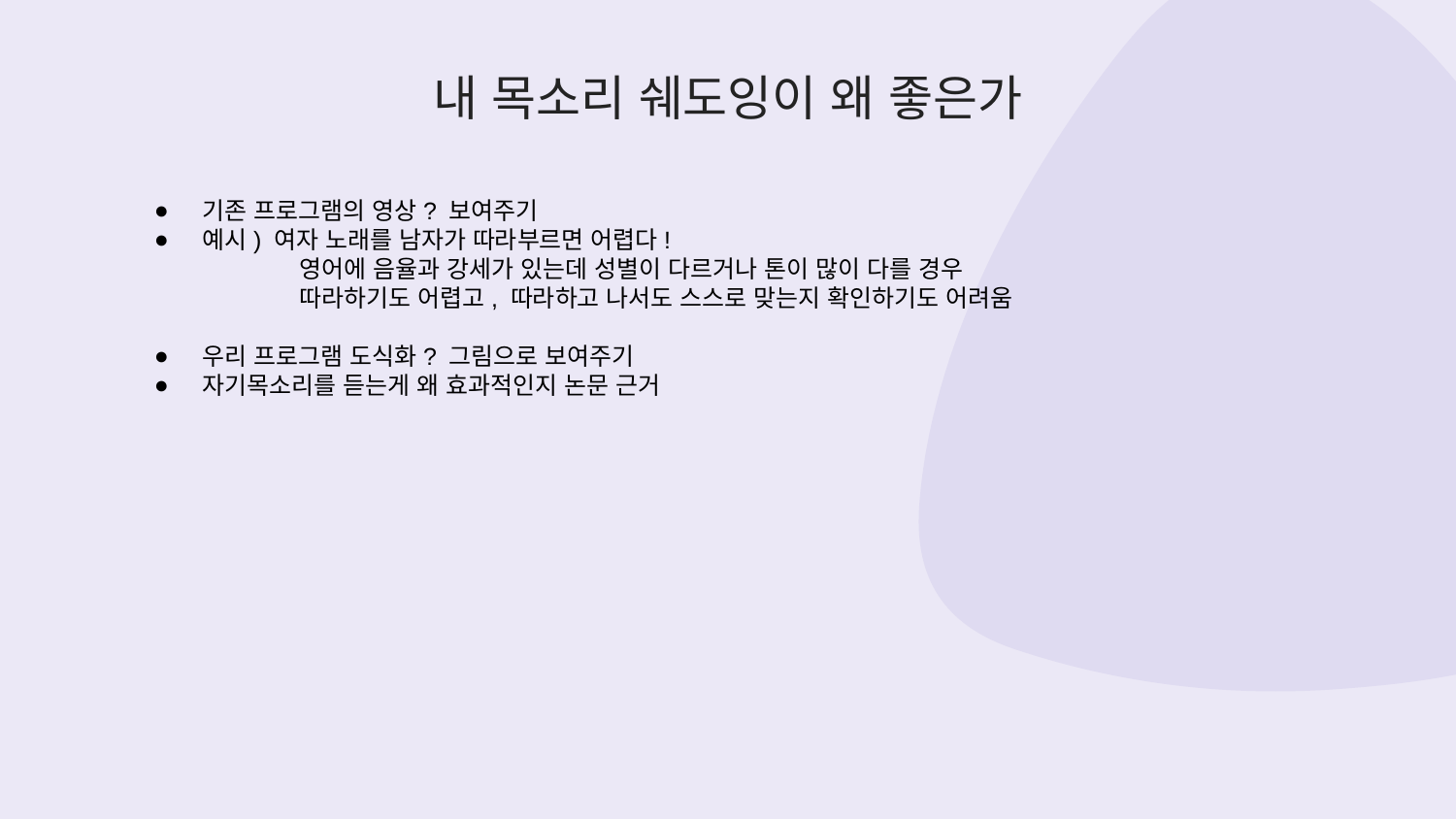

# 내 목소리 쉐도잉이 왜 좋은가
기존 프로그램의 영상? 보여주기
예시) 여자 노래를 남자가 따라부르면 어렵다!
	영어에 음율과 강세가 있는데 성별이 다르거나 톤이 많이 다를 경우
	따라하기도 어렵고, 따라하고 나서도 스스로 맞는지 확인하기도 어려움

우리 프로그램 도식화? 그림으로 보여주기
자기목소리를 듣는게 왜 효과적인지 논문 근거